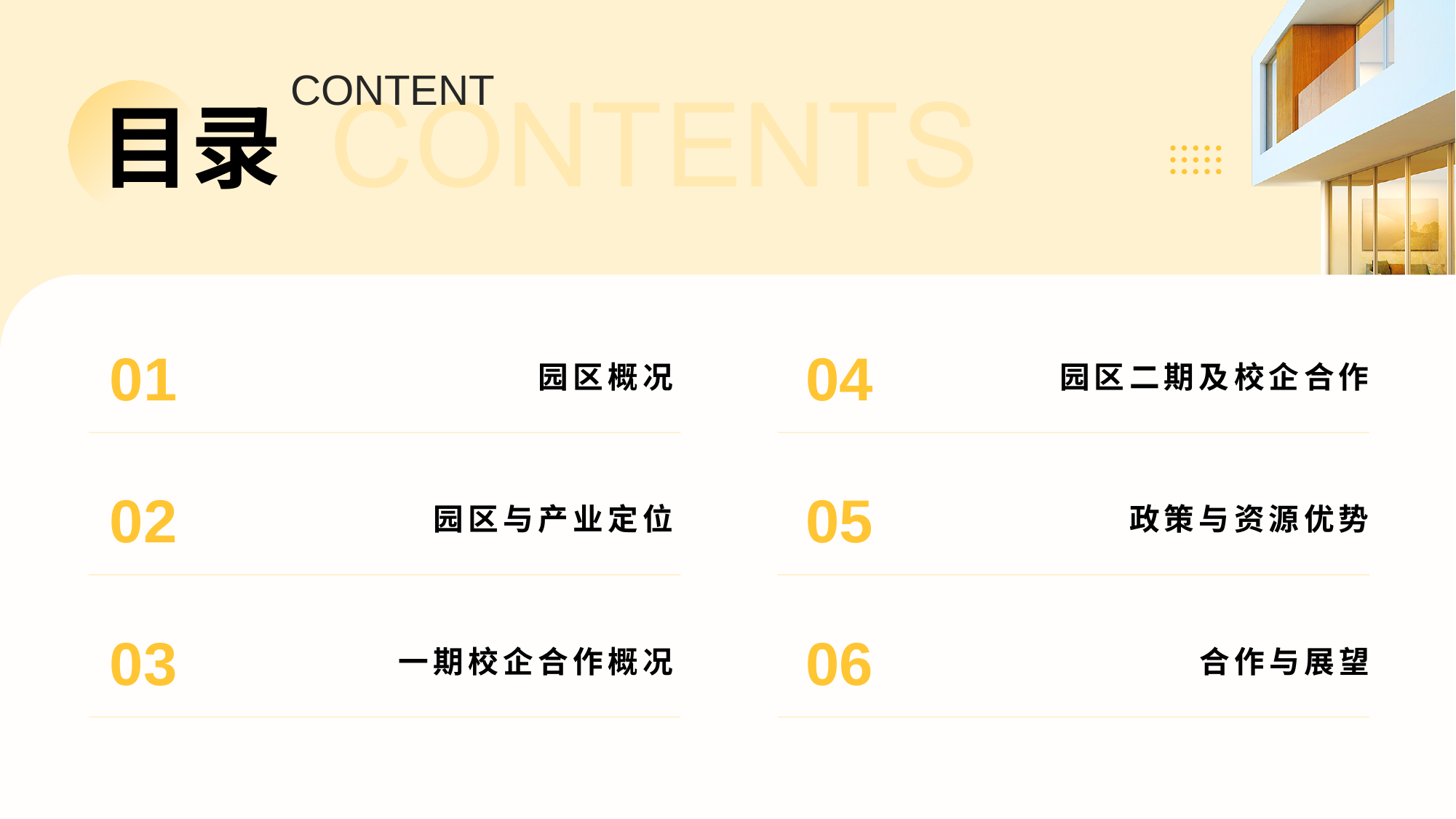

CONTENT
# 目录
01
04
园区概况
园区二期及校企合作
02
05
园区与产业定位
政策与资源优势
03
06
一期校企合作概况
合作与展望